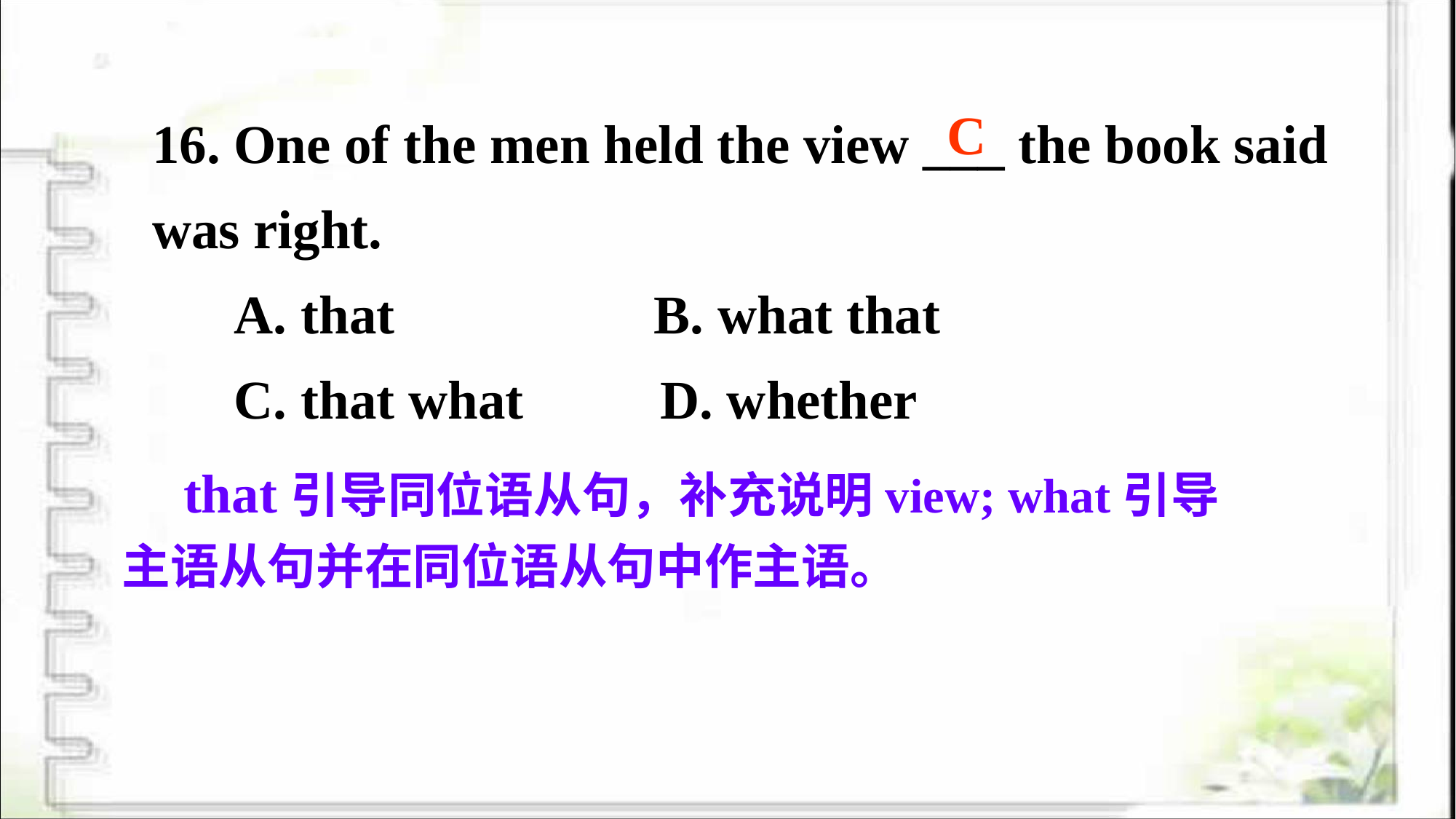

16. One of the men held the view ___ the book said was right.
         A. that                   B. what that
         C. that what          D. whether
C
     that 引导同位语从句，补充说明view; what引导主语从句并在同位语从句中作主语。